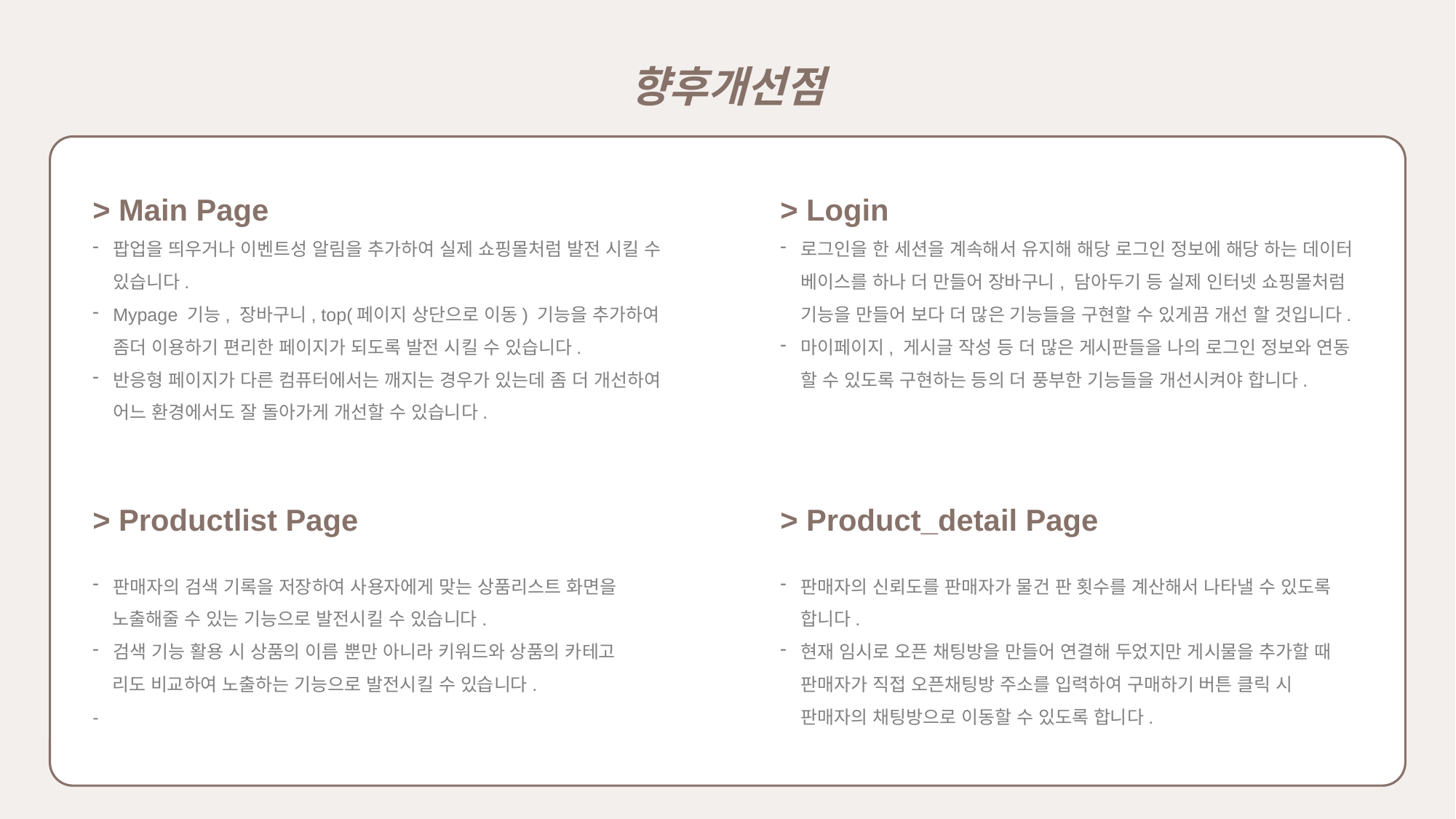

향후개선점

> Main Page
팝업을 띄우거나 이벤트성 알림을 추가하여 실제 쇼핑몰처럼 발전 시킬 수 있습니다.
Mypage 기능, 장바구니, top(페이지 상단으로 이동) 기능을 추가하여  좀더 이용하기 편리한 페이지가 되도록 발전 시킬 수 있습니다.
반응형 페이지가 다른 컴퓨터에서는 깨지는 경우가 있는데 좀 더 개선하여 어느 환경에서도 잘 돌아가게 개선할 수 있습니다.
> Login
로그인을 한 세션을 계속해서 유지해 해당 로그인 정보에 해당 하는 데이터 베이스를 하나 더 만들어 장바구니, 담아두기 등 실제 인터넷 쇼핑몰처럼 기능을 만들어 보다 더 많은 기능들을 구현할 수 있게끔 개선 할 것입니다.
마이페이지, 게시글 작성 등 더 많은 게시판들을 나의 로그인 정보와 연동 할 수 있도록 구현하는 등의 더 풍부한 기능들을 개선시켜야 합니다.
> Productlist Page

판매자의 검색 기록을 저장하여 사용자에게 맞는 상품리스트 화면을
   노출해줄 수 있는 기능으로 발전시킬 수 있습니다.
검색 기능 활용 시 상품의 이름 뿐만 아니라 키워드와 상품의 카테고
   리도 비교하여 노출하는 기능으로 발전시킬 수 있습니다.
-
> Product_detail Page

판매자의 신뢰도를 판매자가 물건 판 횟수를 계산해서 나타낼 수 있도록 합니다.
현재 임시로 오픈 채팅방을 만들어 연결해 두었지만 게시물을 추가할 때 판매자가 직접 오픈채팅방 주소를 입력하여 구매하기 버튼 클릭 시 판매자의 채팅방으로 이동할 수 있도록 합니다.